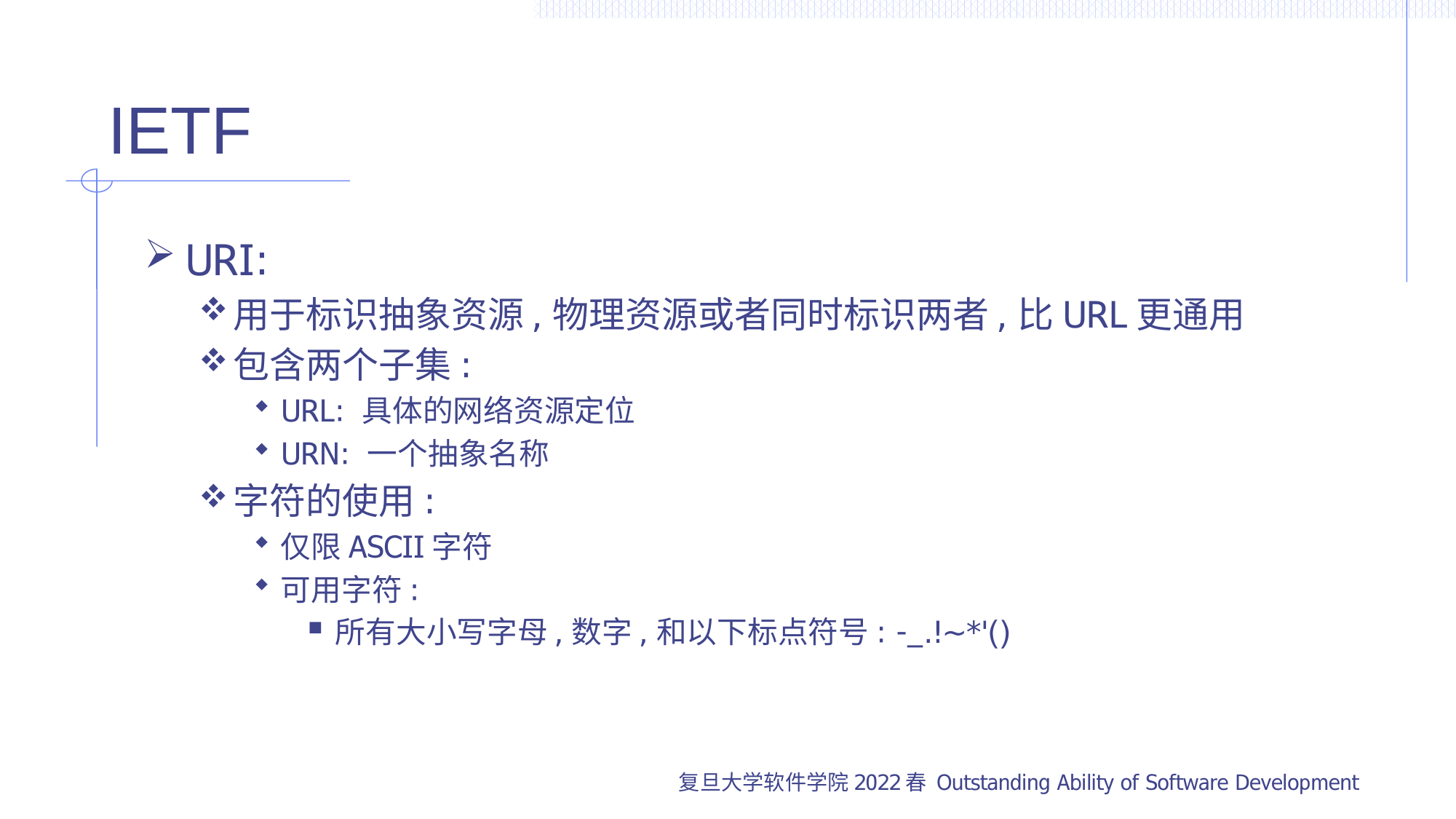

# IETF
URI:
用于标识抽象资源,物理资源或者同时标识两者,比URL更通用
包含两个子集:
URL: 具体的网络资源定位
URN: 一个抽象名称
字符的使用:
仅限ASCII字符
可用字符:
所有大小写字母,数字,和以下标点符号: -_.!~*'()